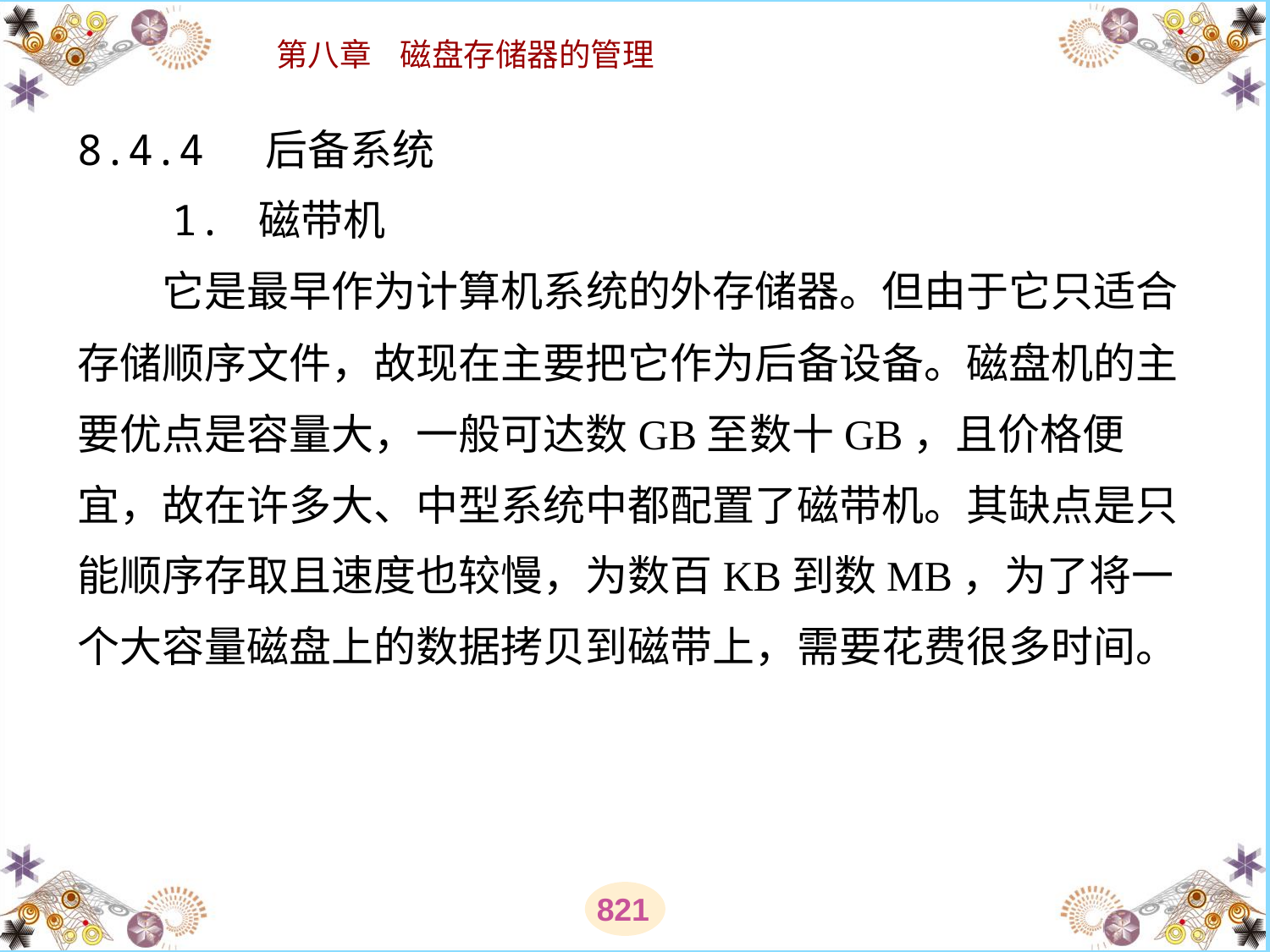

# 8.4.4  后备系统 　　1. 磁带机 　　它是最早作为计算机系统的外存储器。但由于它只适合存储顺序文件，故现在主要把它作为后备设备。磁盘机的主要优点是容量大，一般可达数GB至数十GB，且价格便宜，故在许多大、中型系统中都配置了磁带机。其缺点是只能顺序存取且速度也较慢，为数百KB到数MB，为了将一个大容量磁盘上的数据拷贝到磁带上，需要花费很多时间。